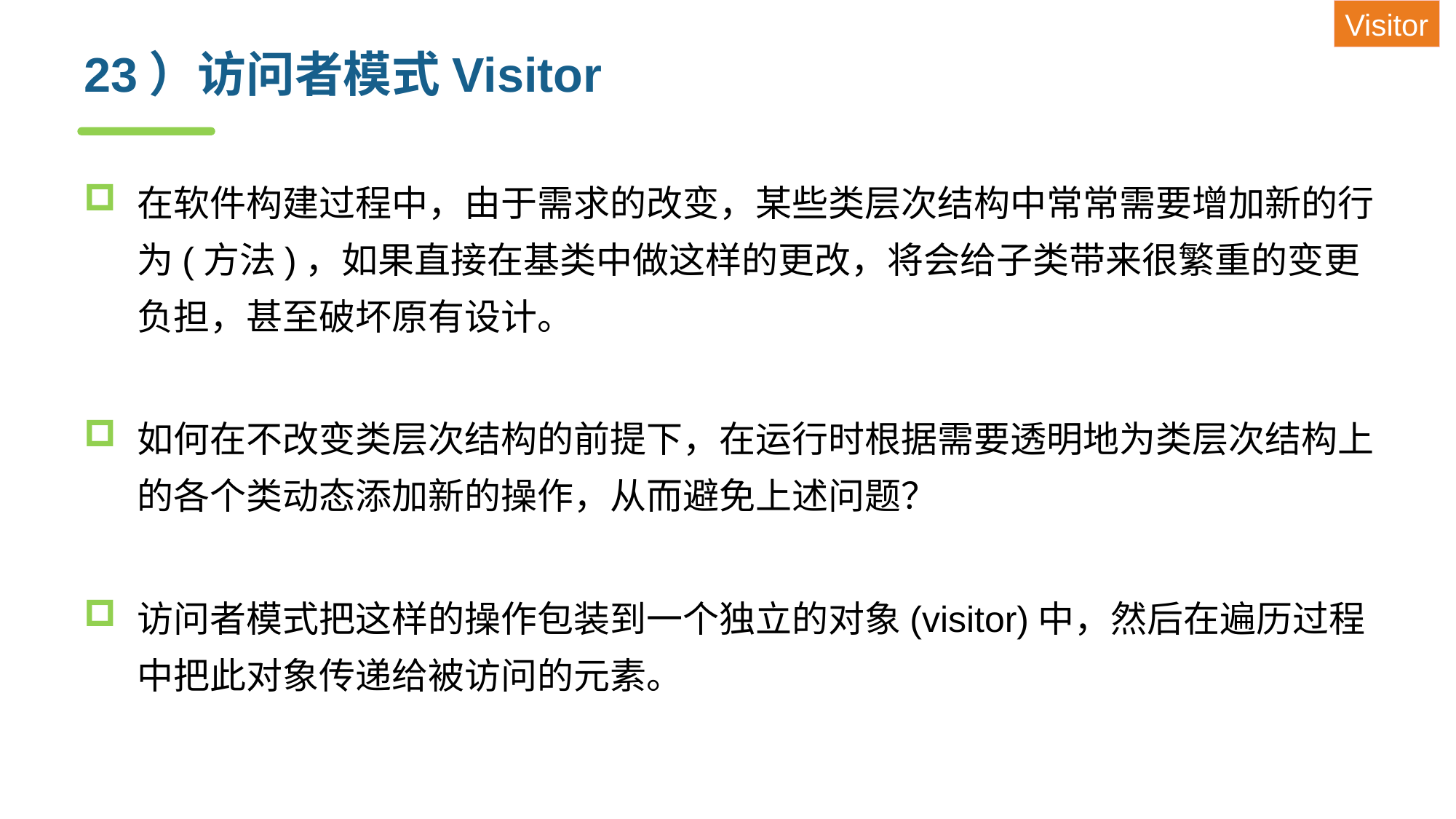

Visitor
# 23）访问者模式Visitor
在软件构建过程中，由于需求的改变，某些类层次结构中常常需要增加新的行为(方法)，如果直接在基类中做这样的更改，将会给子类带来很繁重的变更负担，甚至破坏原有设计。

如何在不改变类层次结构的前提下，在运行时根据需要透明地为类层次结构上的各个类动态添加新的操作，从而避免上述问题？

访问者模式把这样的操作包装到一个独立的对象(visitor)中，然后在遍历过程中把此对象传递给被访问的元素。
229